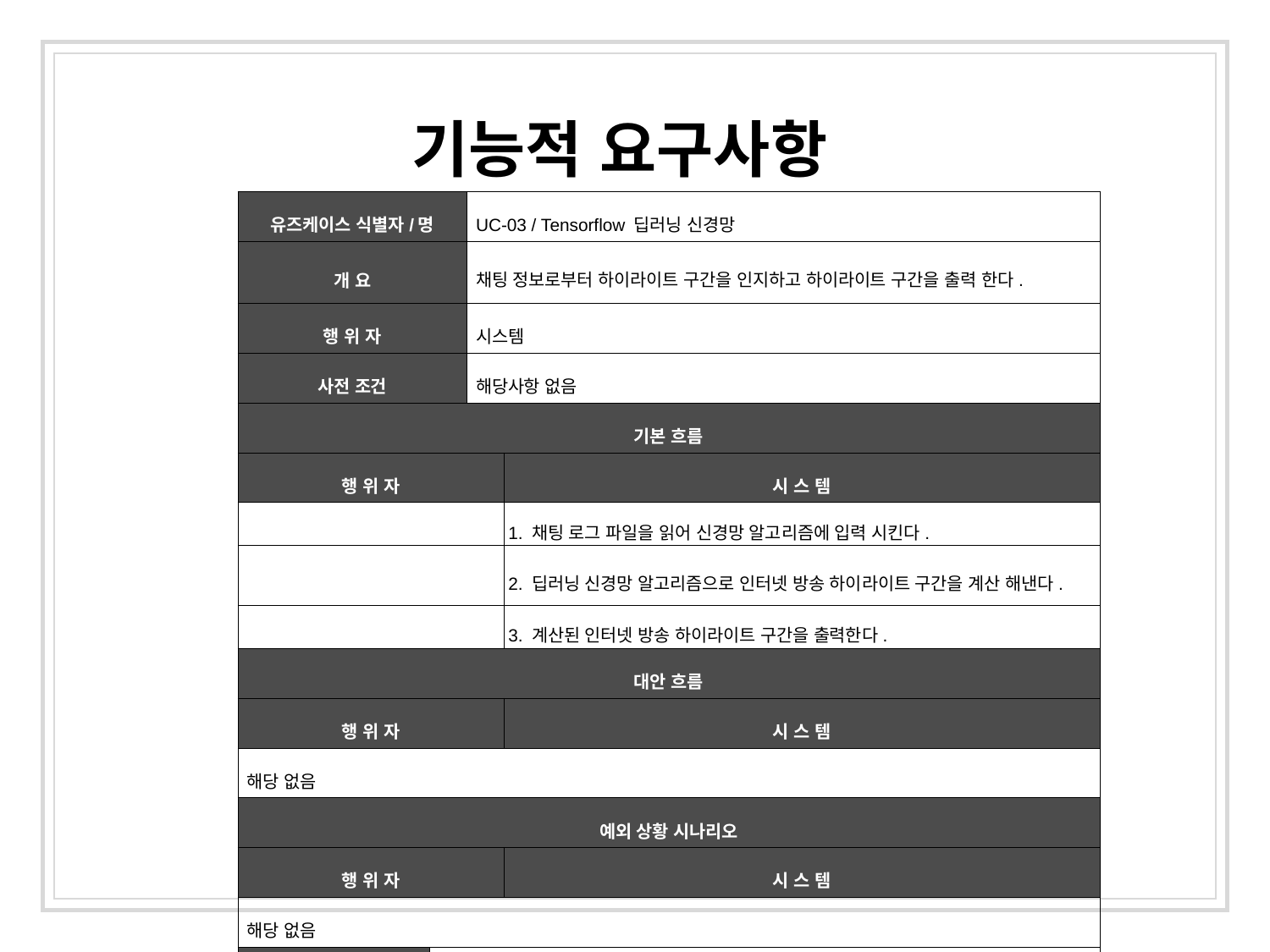

기능적 요구사항
| 유즈케이스 식별자/명 |  | UC-03 / Tensorflow 딥러닝 신경망 |  |
| --- | --- | --- | --- |
| 개 요 |  | 채팅 정보로부터 하이라이트 구간을 인지하고 하이라이트 구간을 출력 한다. |  |
| 행 위 자 |  | 시스템 |  |
| 사전 조건 |  | 해당사항 없음 |  |
| 기본 흐름 |  |  |  |
| 행 위 자 |  |  | 시 스 템 |
|  |  |  | 1. 채팅 로그 파일을 읽어 신경망 알고리즘에 입력 시킨다. |
|  |  |  | 2. 딥러닝 신경망 알고리즘으로 인터넷 방송 하이라이트 구간을 계산 해낸다. |
|  |  |  | 3. 계산된 인터넷 방송 하이라이트 구간을 출력한다. |
| 대안 흐름 |  |  |  |
| 행 위 자 |  |  | 시 스 템 |
| 해당 없음 |  |  |  |
| 예외 상황 시나리오 |  |  |  |
| 행 위 자 |  |  | 시 스 템 |
| 해당 없음 |  |  |  |
| 사후 조건 | 해당사항 없음 |  |  |